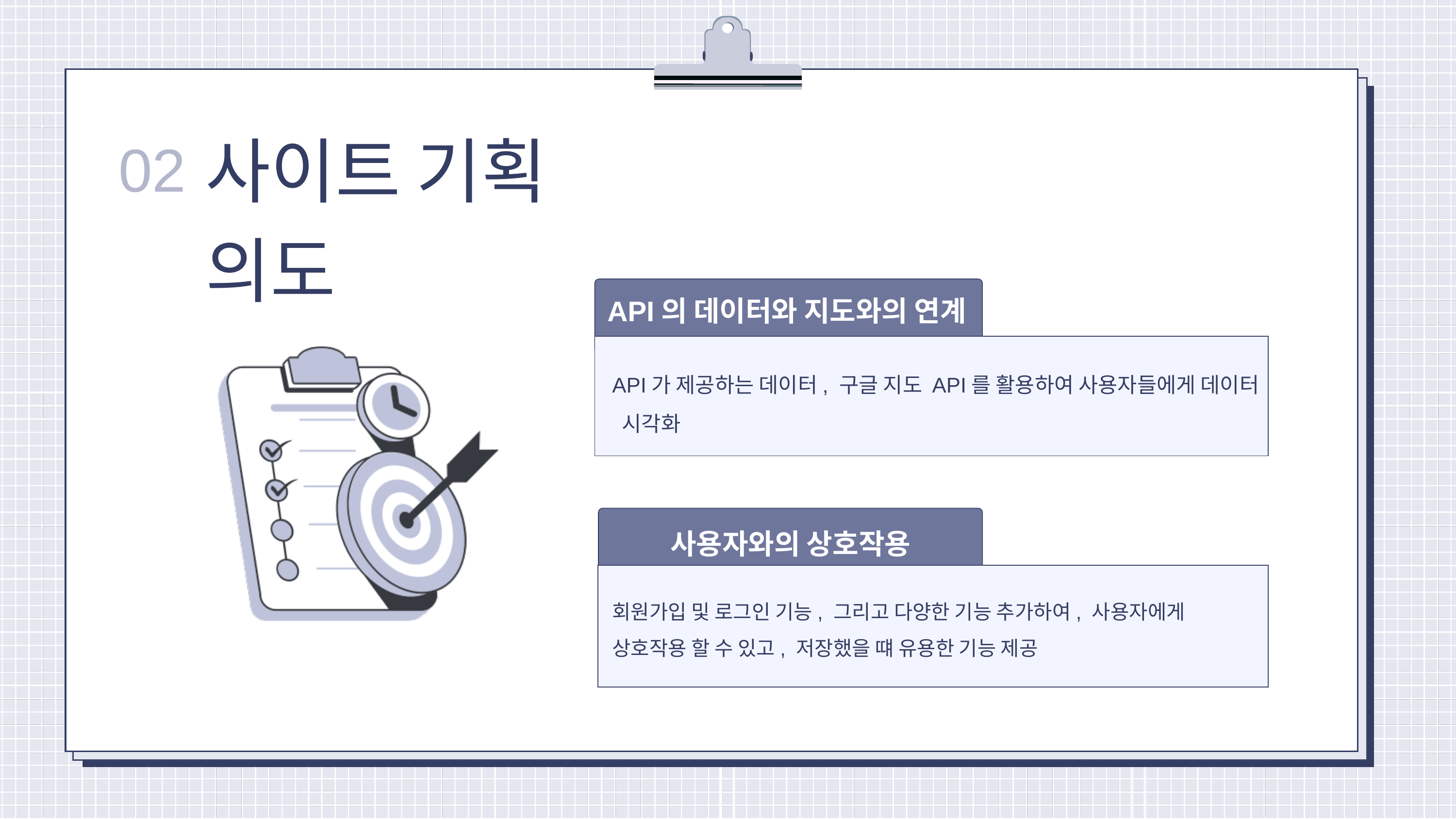

사이트 기획 의도
02

API의 데이터와 지도와의 연계

API가 제공하는 데이터, 구글 지도 API를 활용하여 사용자들에게 데이터
 시각화

사용자와의 상호작용

회원가입 및 로그인 기능, 그리고 다양한 기능 추가하여, 사용자에게 상호작용 할 수 있고, 저장했을 떄 유용한 기능 제공